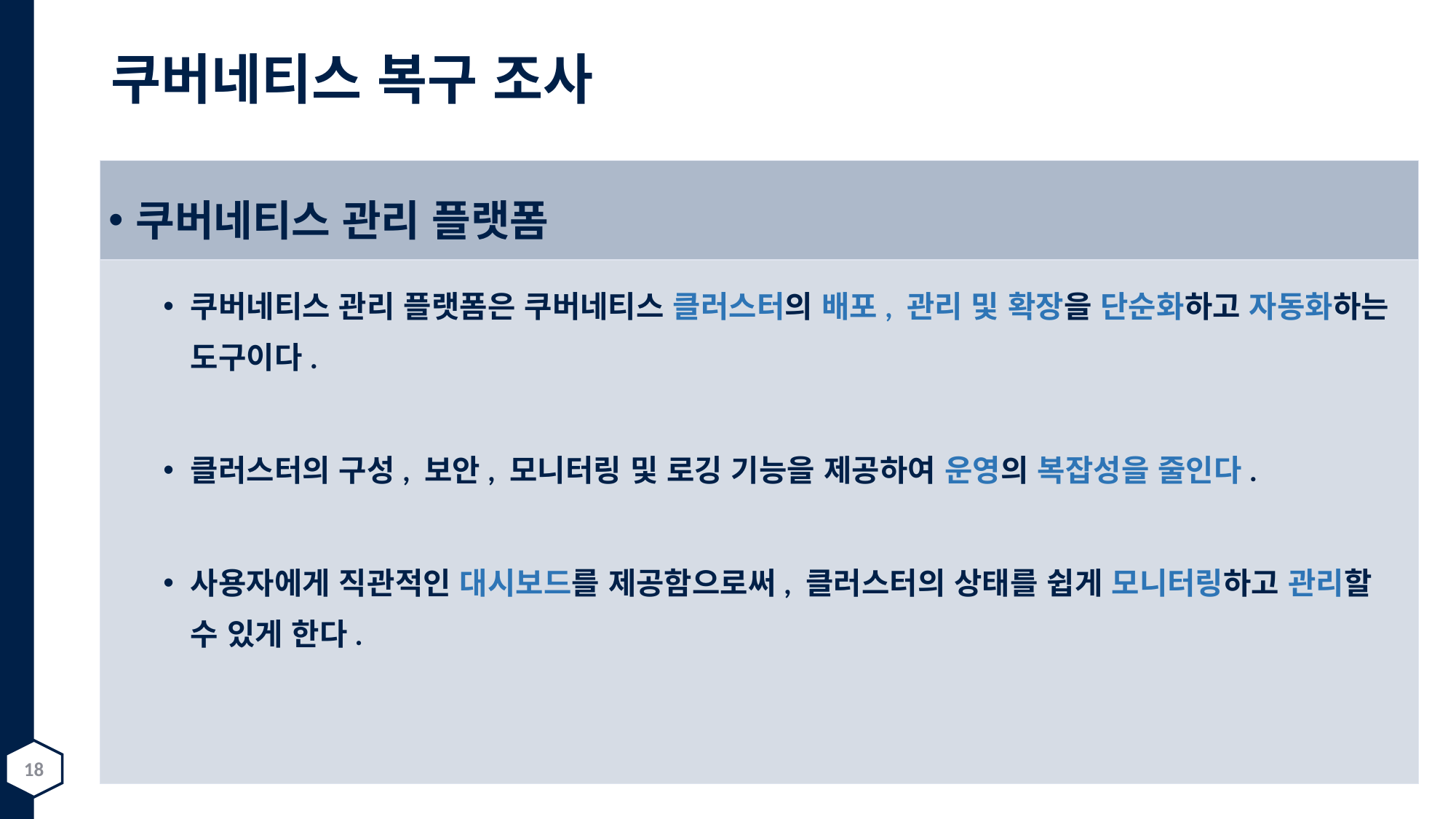

# 쿠버네티스 복구 조사
쿠버네티스 관리 플랫폼
쿠버네티스 관리 플랫폼은 쿠버네티스 클러스터의 배포, 관리 및 확장을 단순화하고 자동화하는 도구이다.

클러스터의 구성, 보안, 모니터링 및 로깅 기능을 제공하여 운영의 복잡성을 줄인다.

사용자에게 직관적인 대시보드를 제공함으로써, 클러스터의 상태를 쉽게 모니터링하고 관리할 수 있게 한다.
18